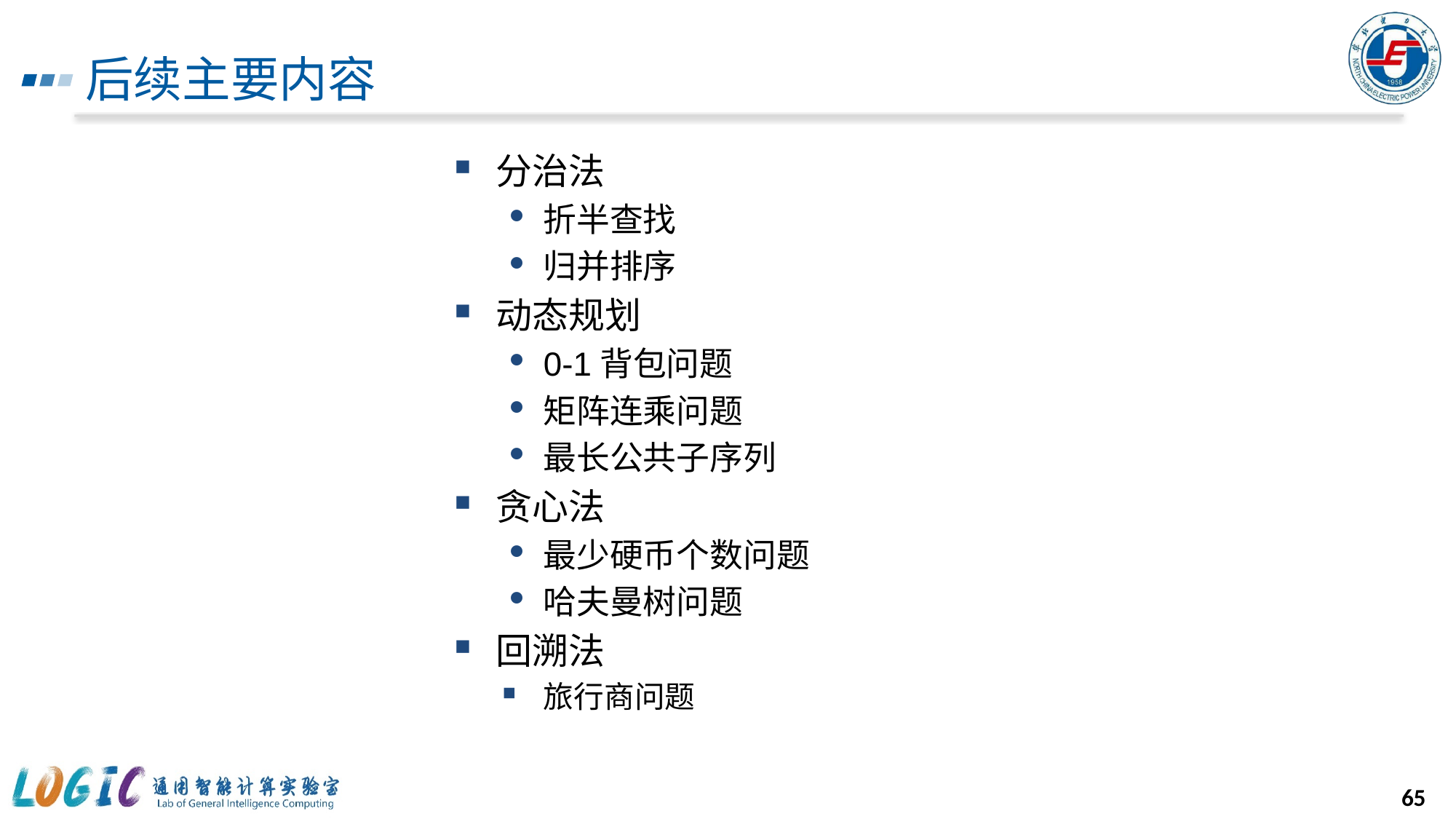

# 后续主要内容
分治法
折半查找
归并排序
动态规划
0-1背包问题
矩阵连乘问题
最长公共子序列
贪心法
最少硬币个数问题
哈夫曼树问题
回溯法
旅行商问题

65